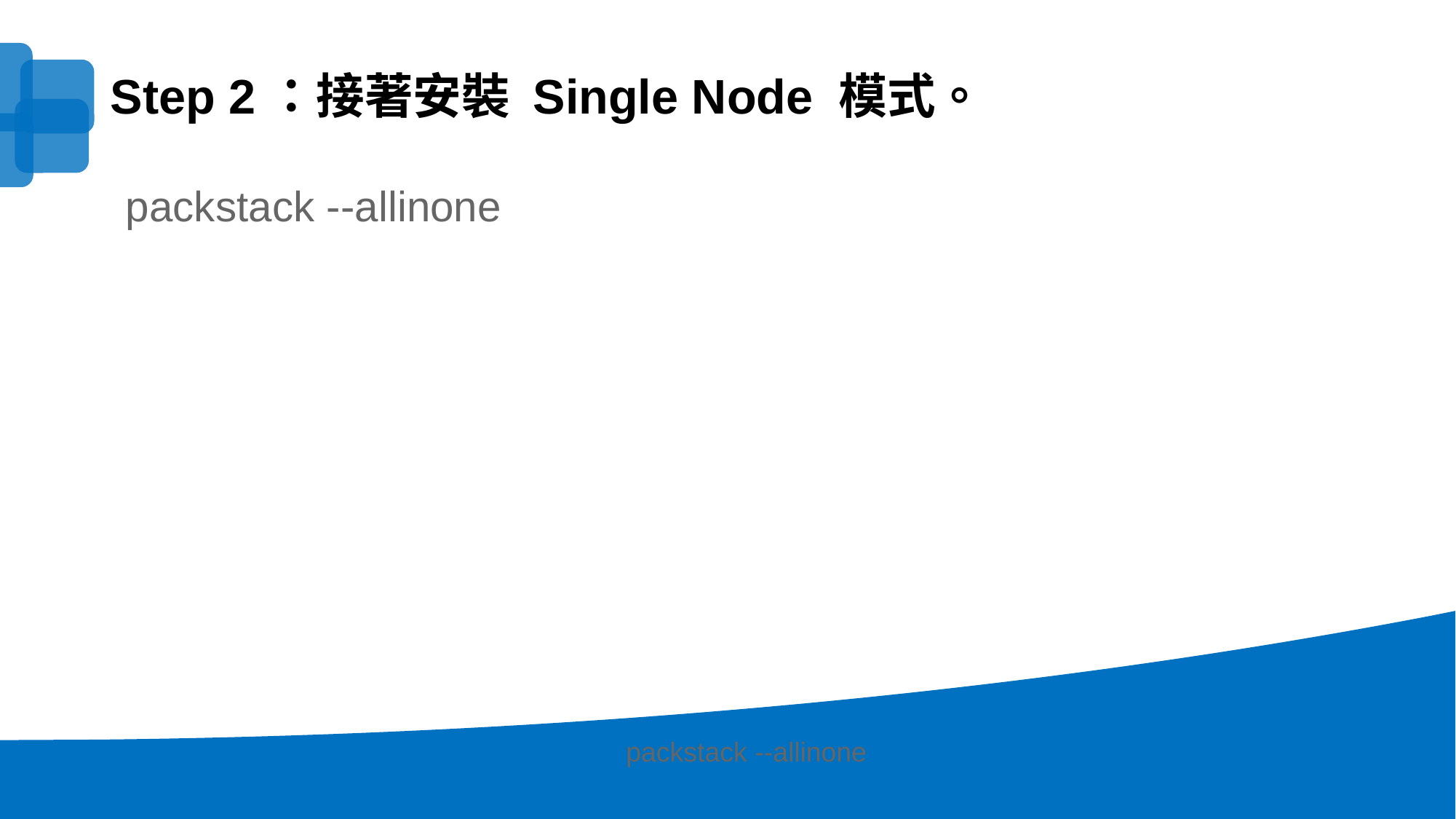

Step 2：接著安裝 Single Node 模式。
packstack --allinone
packstack --allinone